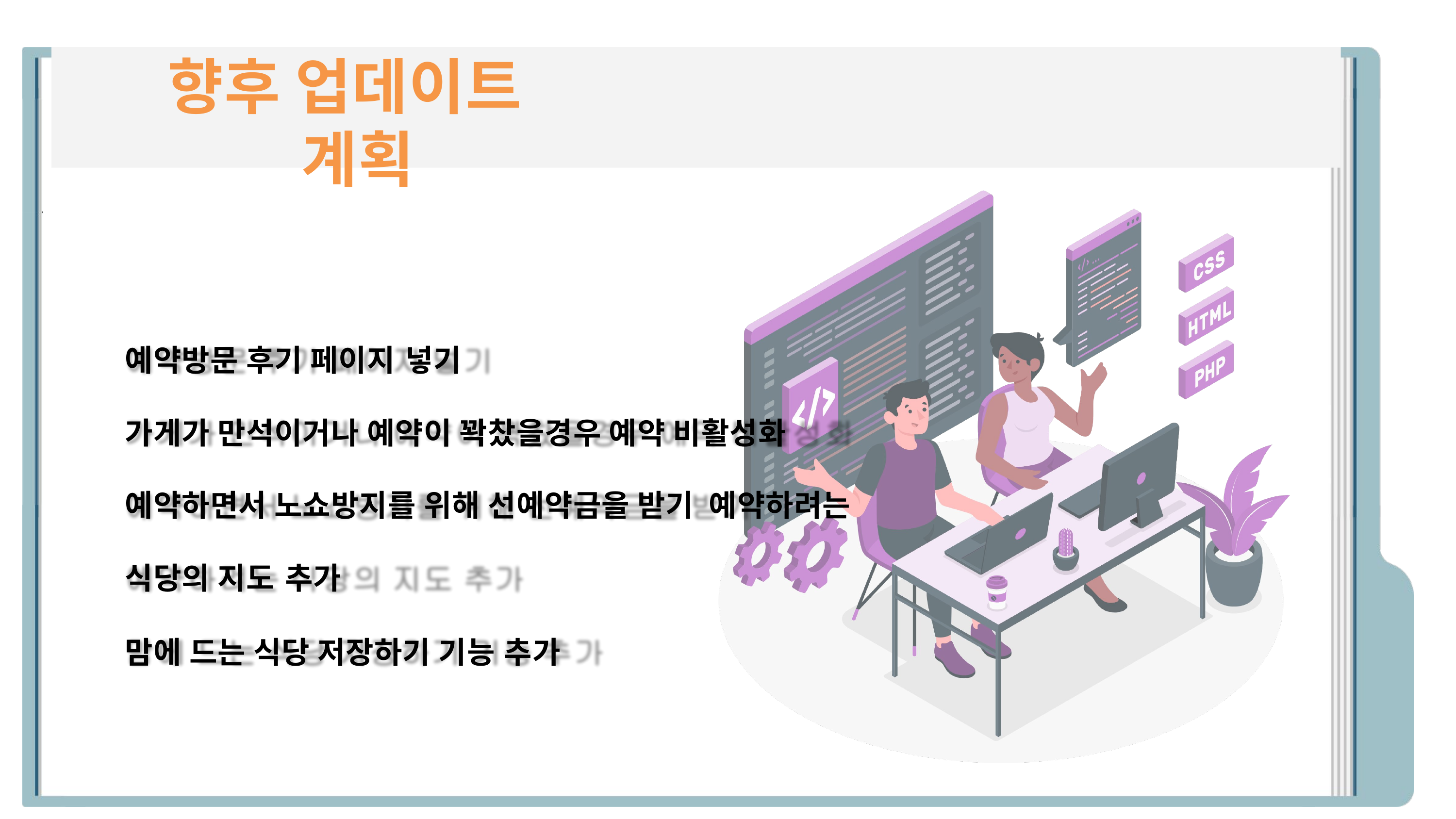

# 향후 업데이트  계획

예약방문 후기 페이지 넣기
가게가 만석이거나 예약이 꽉찼을경우 예약 비활성화  예약하면서 노쇼방지를 위해 선예약금을 받기  예약하려는 식당의 지도 추가

맘에 드는 식당 저장하기 기능 추가